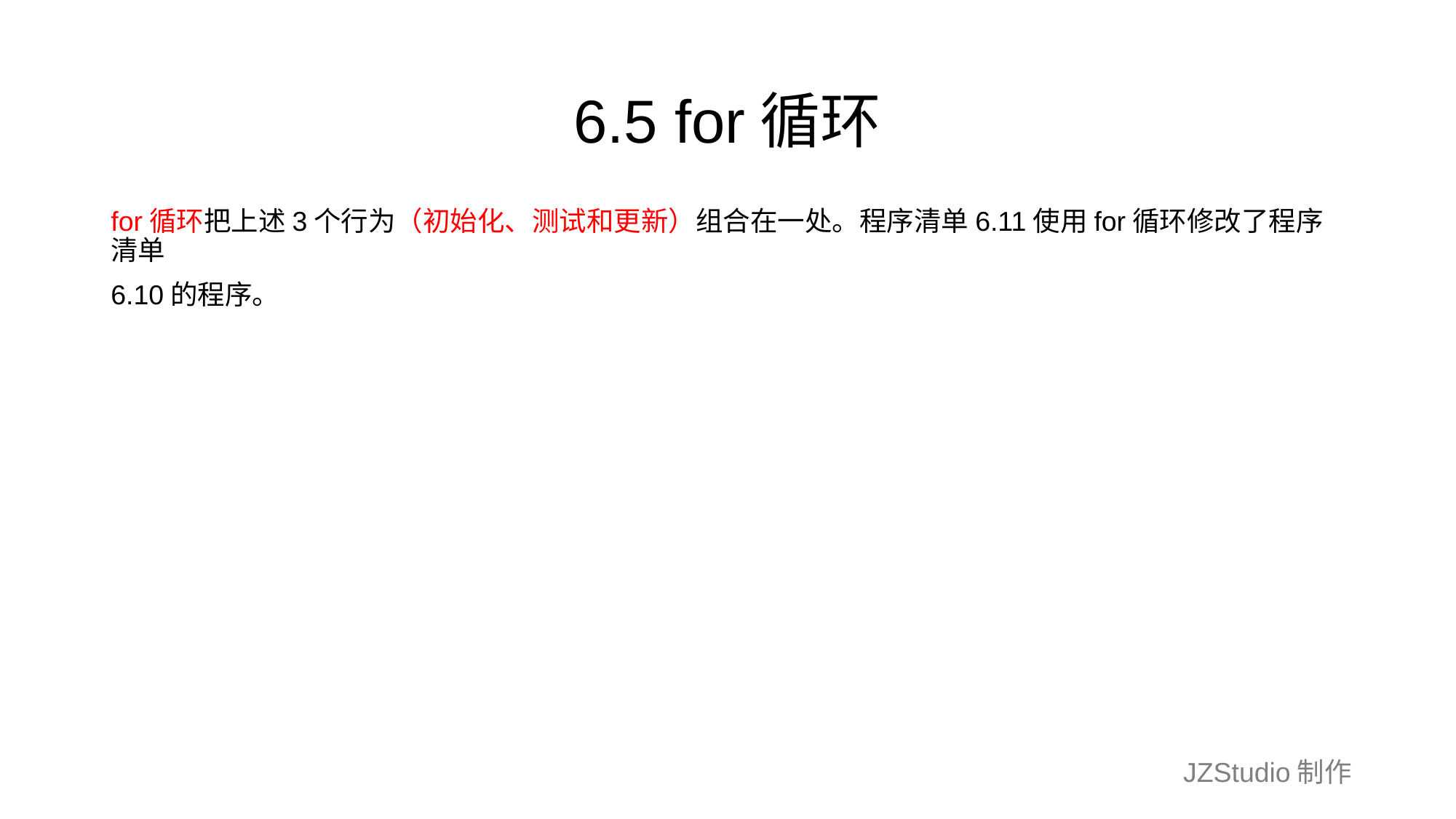

# 6.5 for循环
for循环把上述3个行为（初始化、测试和更新）组合在一处。程序清单6.11使用for循环修改了程序清单
6.10的程序。